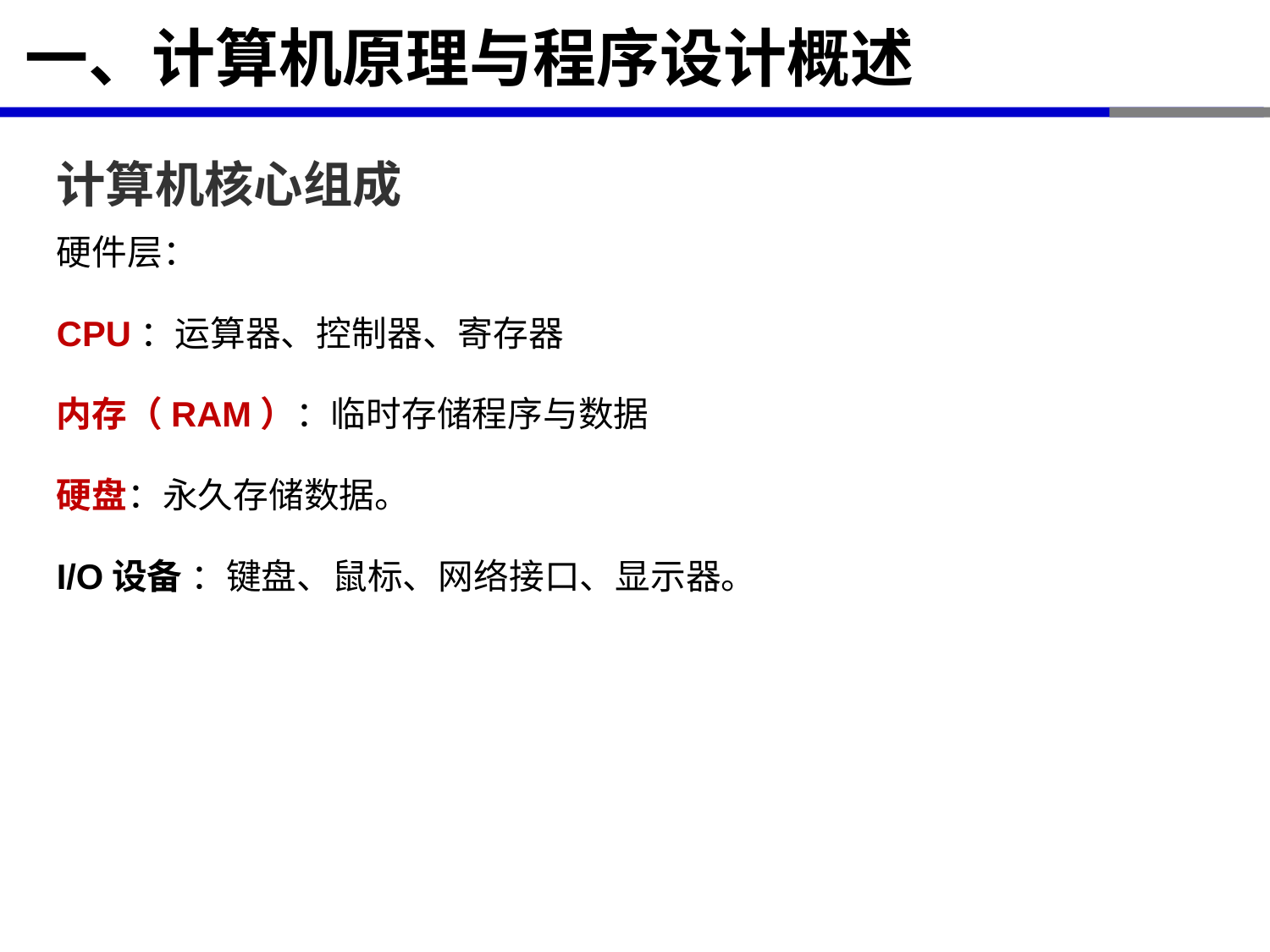

# 一、计算机原理与程序设计概述
计算机核心组成
硬件层：
CPU：运算器、控制器、寄存器
内存（RAM）：临时存储程序与数据
硬盘：永久存储数据。
I/O设备 ：键盘、鼠标、网络接口、显示器。